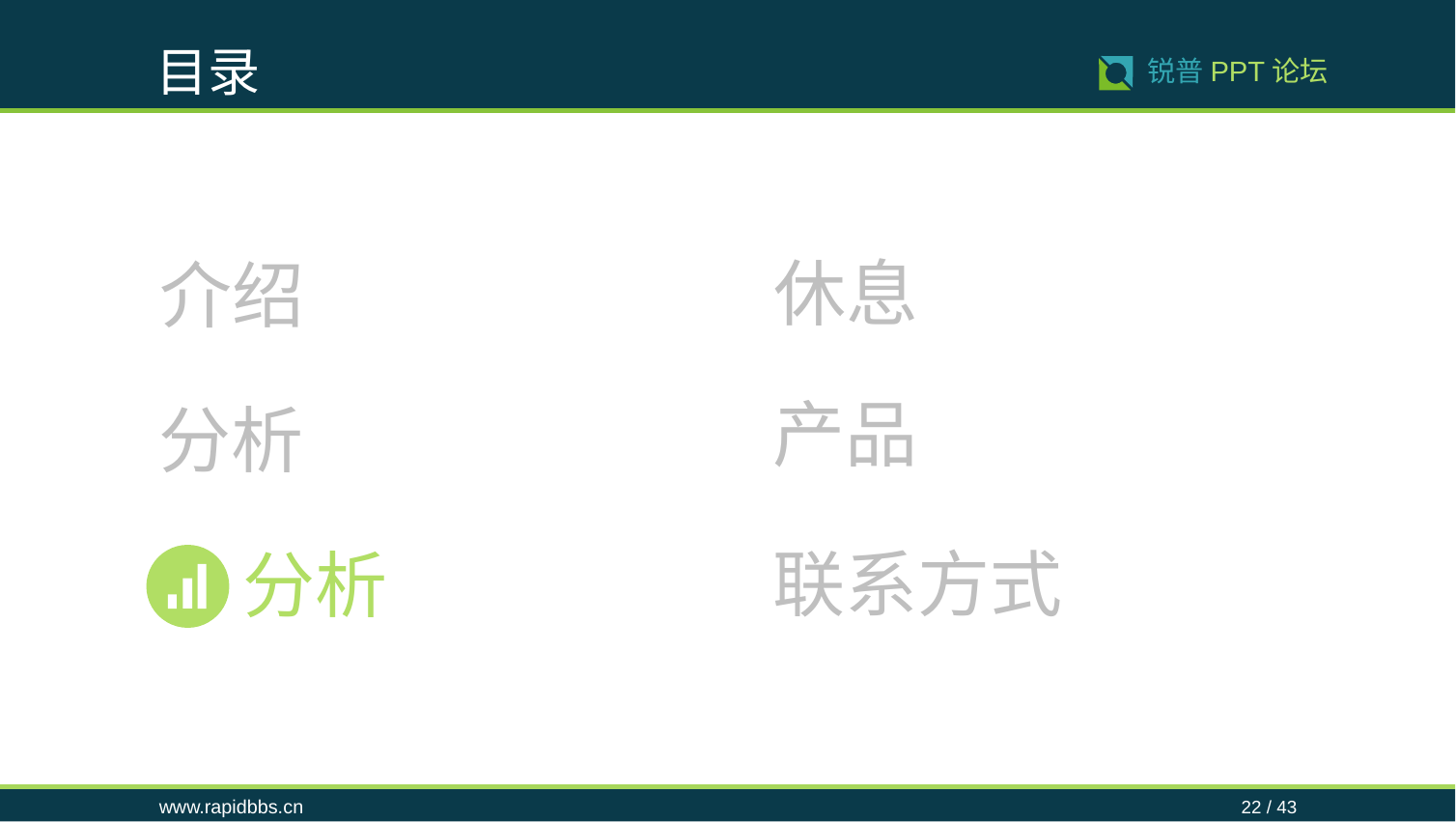

目录

22 / 43

锐普PPT论坛
休息
介绍
产品
分析
联系方式
分析

www.rapidbbs.cn